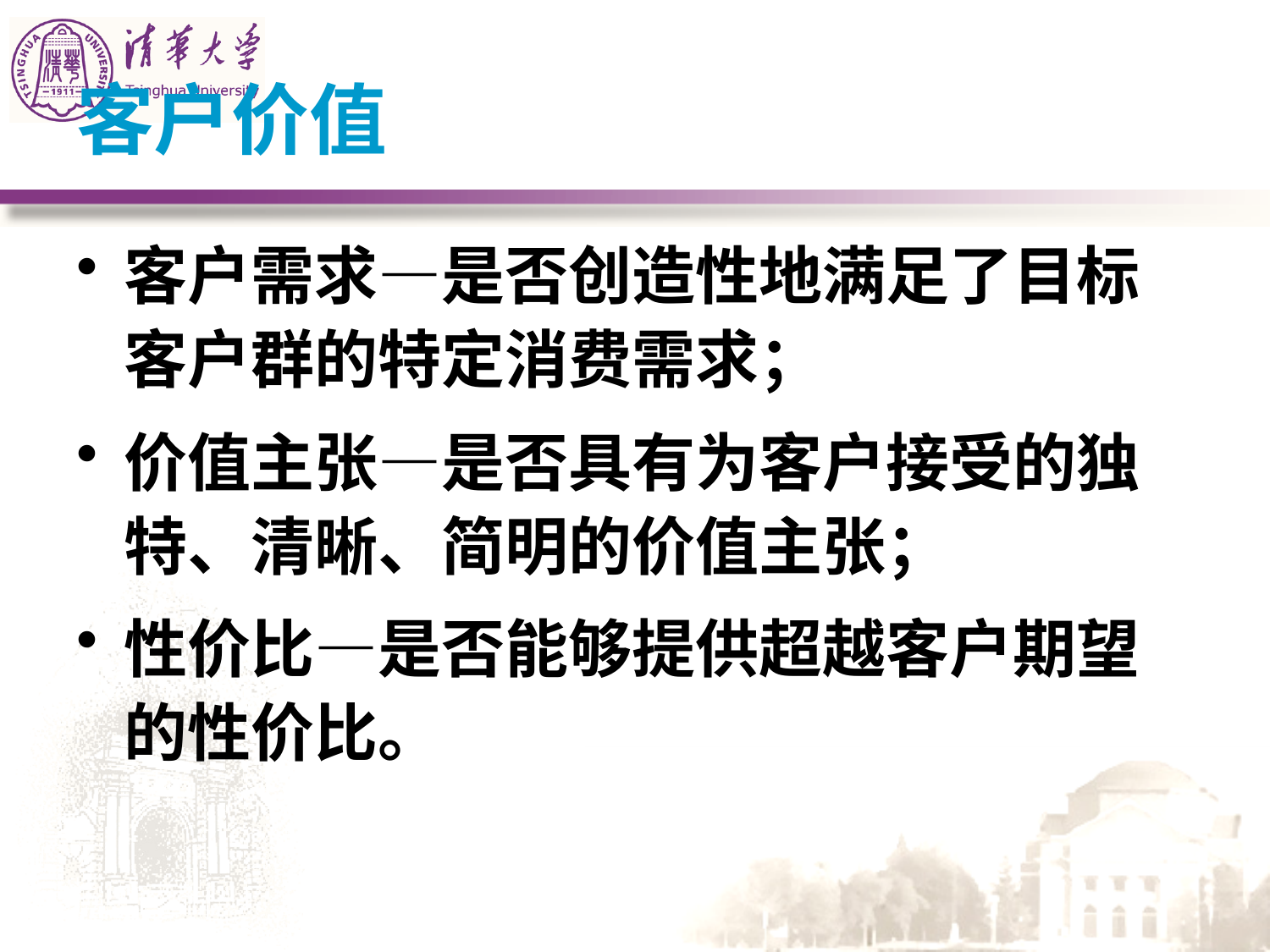

# 客户价值
客户需求—是否创造性地满足了目标客户群的特定消费需求；
价值主张—是否具有为客户接受的独特、清晰、简明的价值主张；
性价比—是否能够提供超越客户期望的性价比。